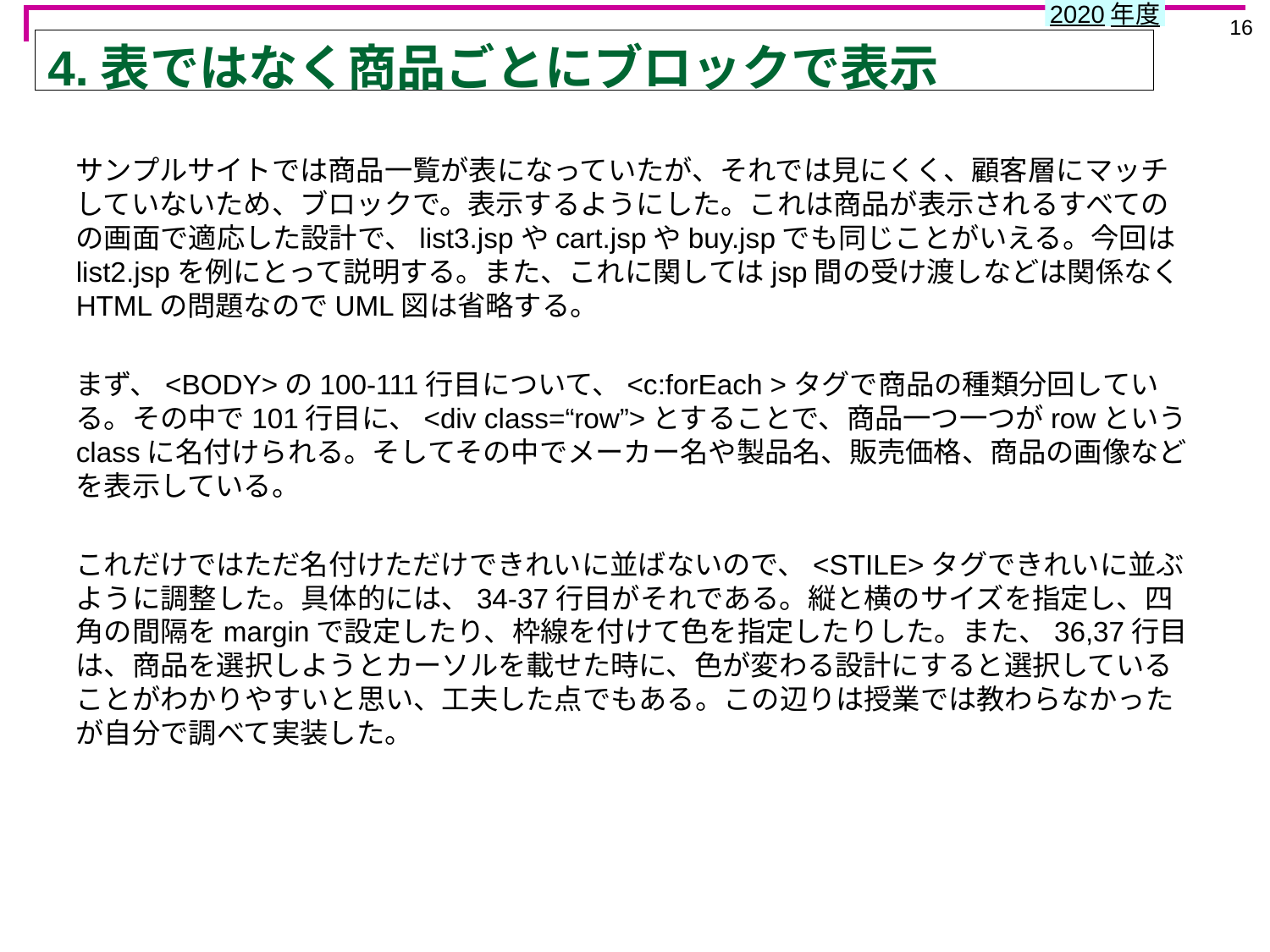

16
# 4.表ではなく商品ごとにブロックで表示
サンプルサイトでは商品一覧が表になっていたが、それでは見にくく、顧客層にマッチしていないため、ブロックで。表示するようにした。これは商品が表示されるすべてのの画面で適応した設計で、list3.jspやcart.jspやbuy.jspでも同じことがいえる。今回はlist2.jspを例にとって説明する。また、これに関してはjsp間の受け渡しなどは関係なくHTMLの問題なのでUML図は省略する。

まず、<BODY>の100-111行目について、<c:forEach >タグで商品の種類分回している。その中で101行目に、<div class=“row”>とすることで、商品一つ一つがrowというclassに名付けられる。そしてその中でメーカー名や製品名、販売価格、商品の画像などを表示している。

これだけではただ名付けただけできれいに並ばないので、<STILE>タグできれいに並ぶように調整した。具体的には、34-37行目がそれである。縦と横のサイズを指定し、四角の間隔をmarginで設定したり、枠線を付けて色を指定したりした。また、36,37行目は、商品を選択しようとカーソルを載せた時に、色が変わる設計にすると選択していることがわかりやすいと思い、工夫した点でもある。この辺りは授業では教わらなかったが自分で調べて実装した。